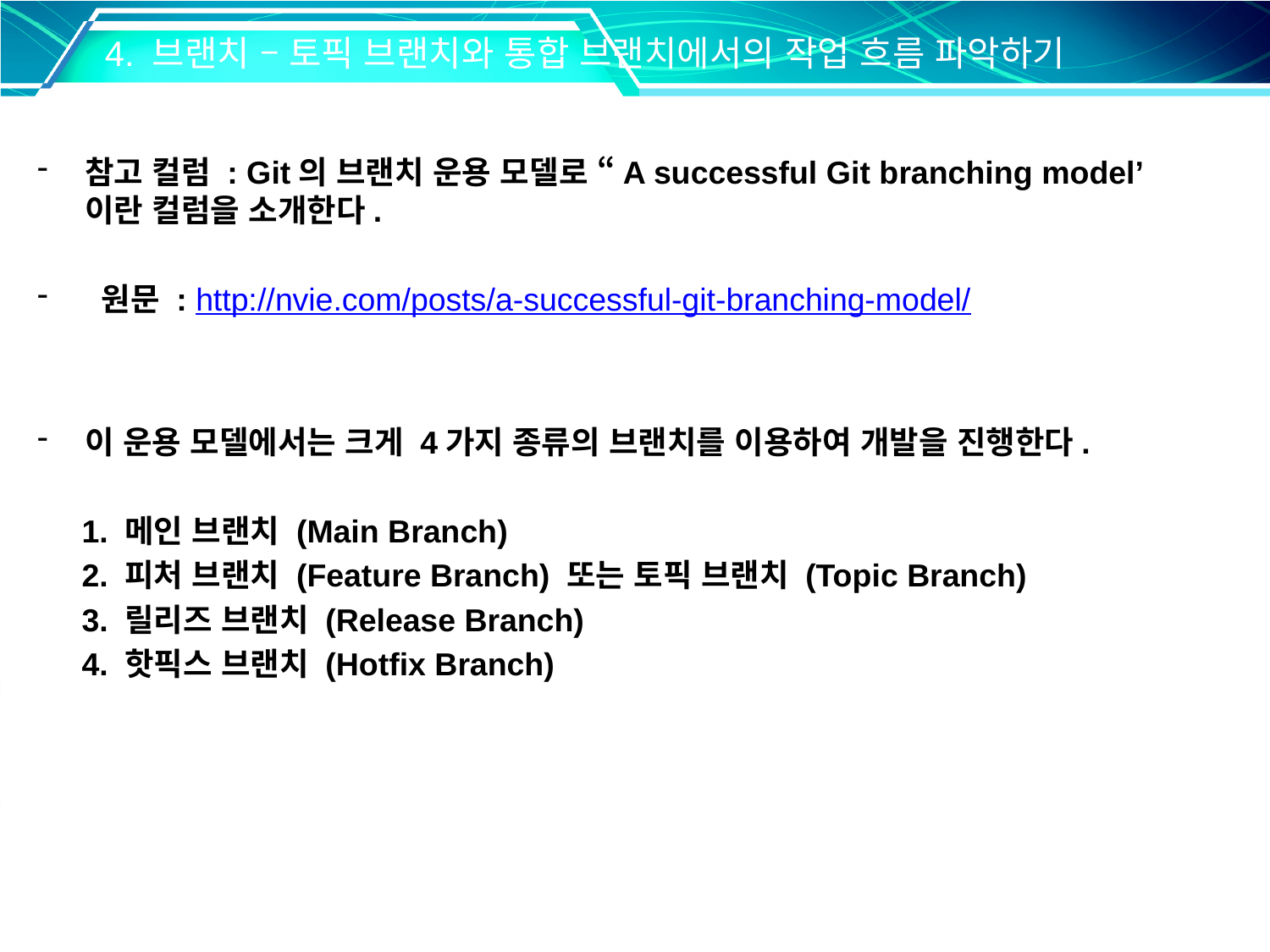

4. 브랜치 – 토픽 브랜치와 통합 브랜치에서의 작업 흐름 파악하기
참고 컬럼 : Git의 브랜치 운용 모델로 “A successful Git branching model’이란 컬럼을 소개한다.

 원문 : http://nvie.com/posts/a-successful-git-branching-model/
이 운용 모델에서는 크게 4가지 종류의 브랜치를 이용하여 개발을 진행한다.

     1. 메인 브랜치 (Main Branch)
     2. 피처 브랜치 (Feature Branch) 또는 토픽 브랜치 (Topic Branch)
     3. 릴리즈 브랜치 (Release Branch)
     4. 핫픽스 브랜치 (Hotfix Branch)